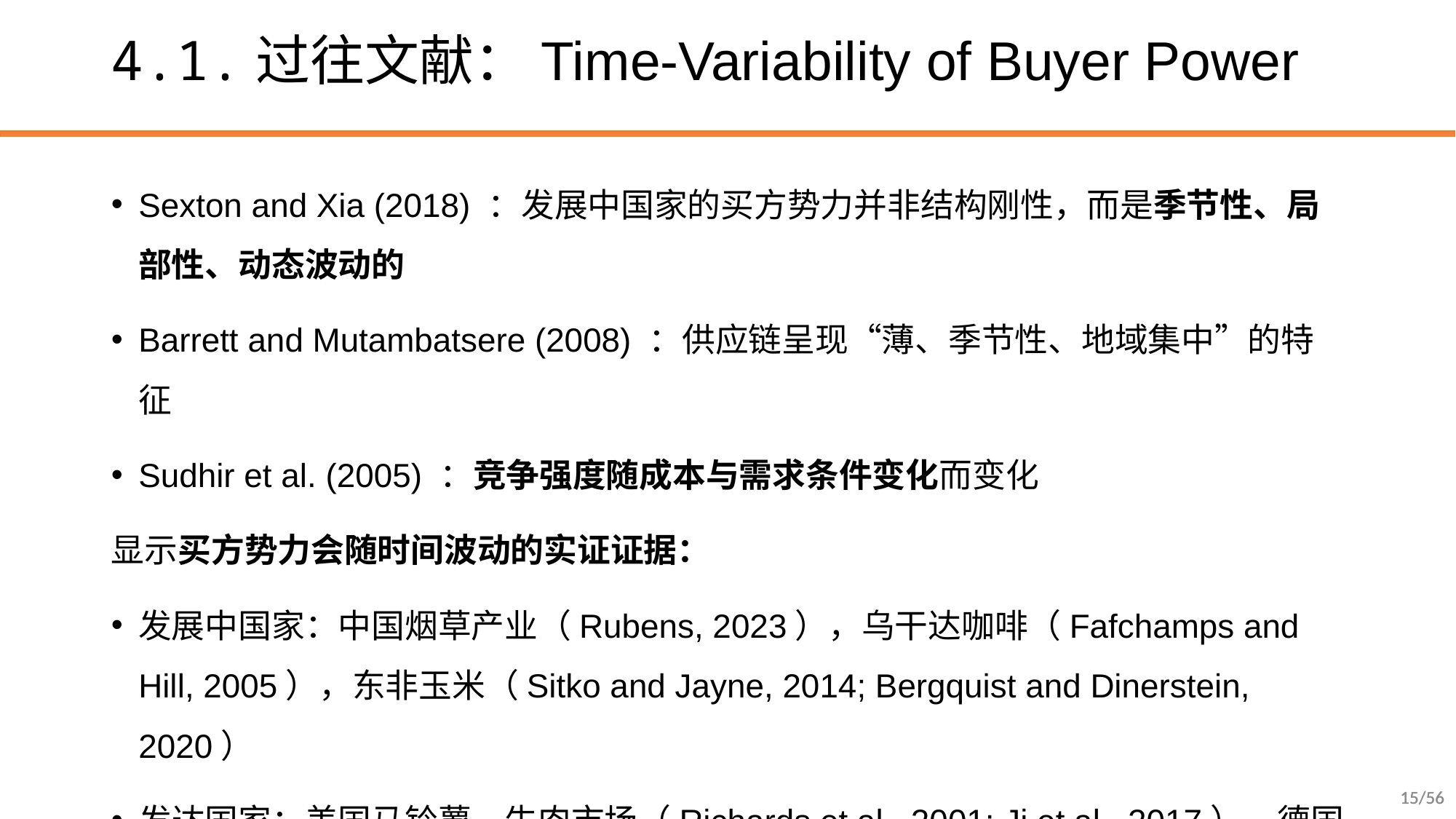

# 4.1.过往文献：Time-Variability of Buyer Power
Sexton and Xia (2018) ：发展中国家的买方势力并非结构刚性，而是季节性、局部性、动态波动的
Barrett and Mutambatsere (2008) ：供应链呈现“薄、季节性、地域集中”的特征
Sudhir et al. (2005) ：竞争强度随成本与需求条件变化而变化
显示买方势力会随时间波动的实证证据：
发展中国家：中国烟草产业（Rubens, 2023），乌干达咖啡（Fafchamps and Hill, 2005），东非玉米（Sitko and Jayne, 2014; Bergquist and Dinerstein, 2020）
发达国家：美国马铃薯、牛肉市场（Richards et al., 2001; Ji et al., 2017），德国乳制品（Grau and Hockmann, 2018）
15/56